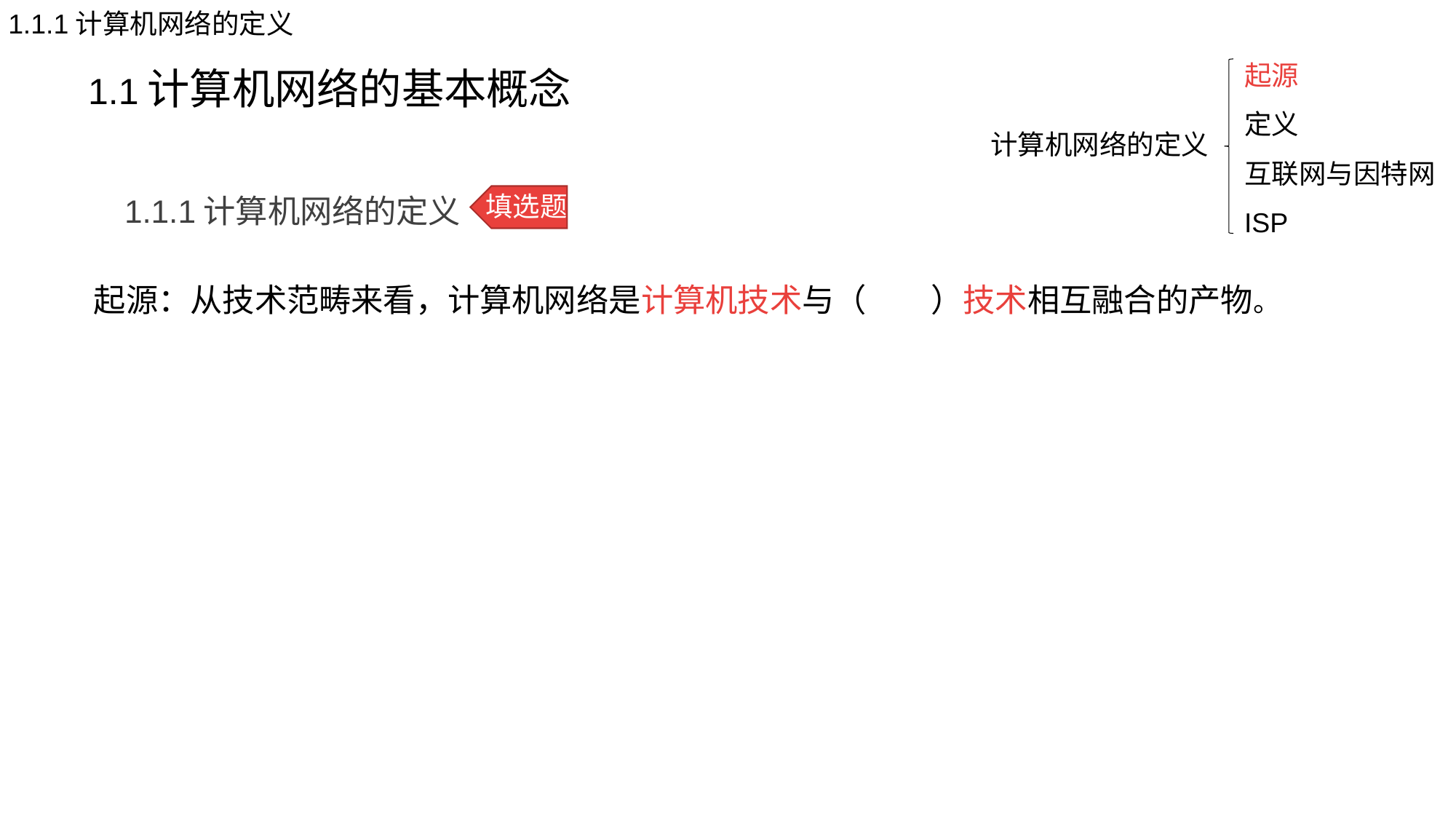

1.1.1计算机网络的定义
# 1.1计算机网络的基本概念
起源
定义
互联网与因特网
ISP

计算机网络的定义
 1.1.1计算机网络的定义
填选题

起源：从技术范畴来看，计算机网络是计算机技术与（通信）技术相互融合的产物。